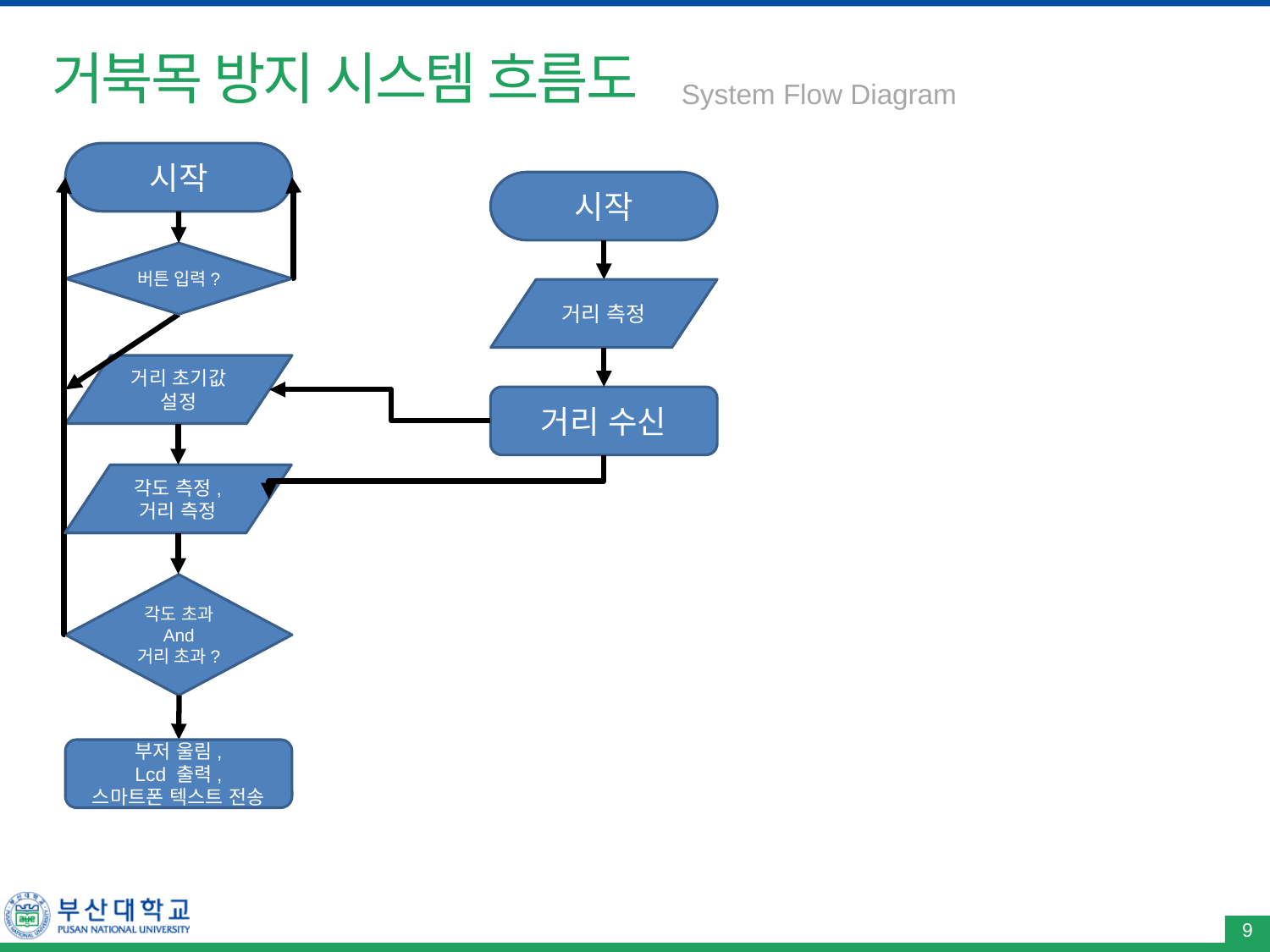

# 거북목 방지 시스템 흐름도
System Flow Diagram
시작
시작
버튼 입력?
거리 측정
거리 초기값 설정
거리 수신
각도 측정,
거리 측정
각도 초과
And
거리 초과?
부저 울림,
Lcd 출력,
스마트폰 텍스트 전송
9